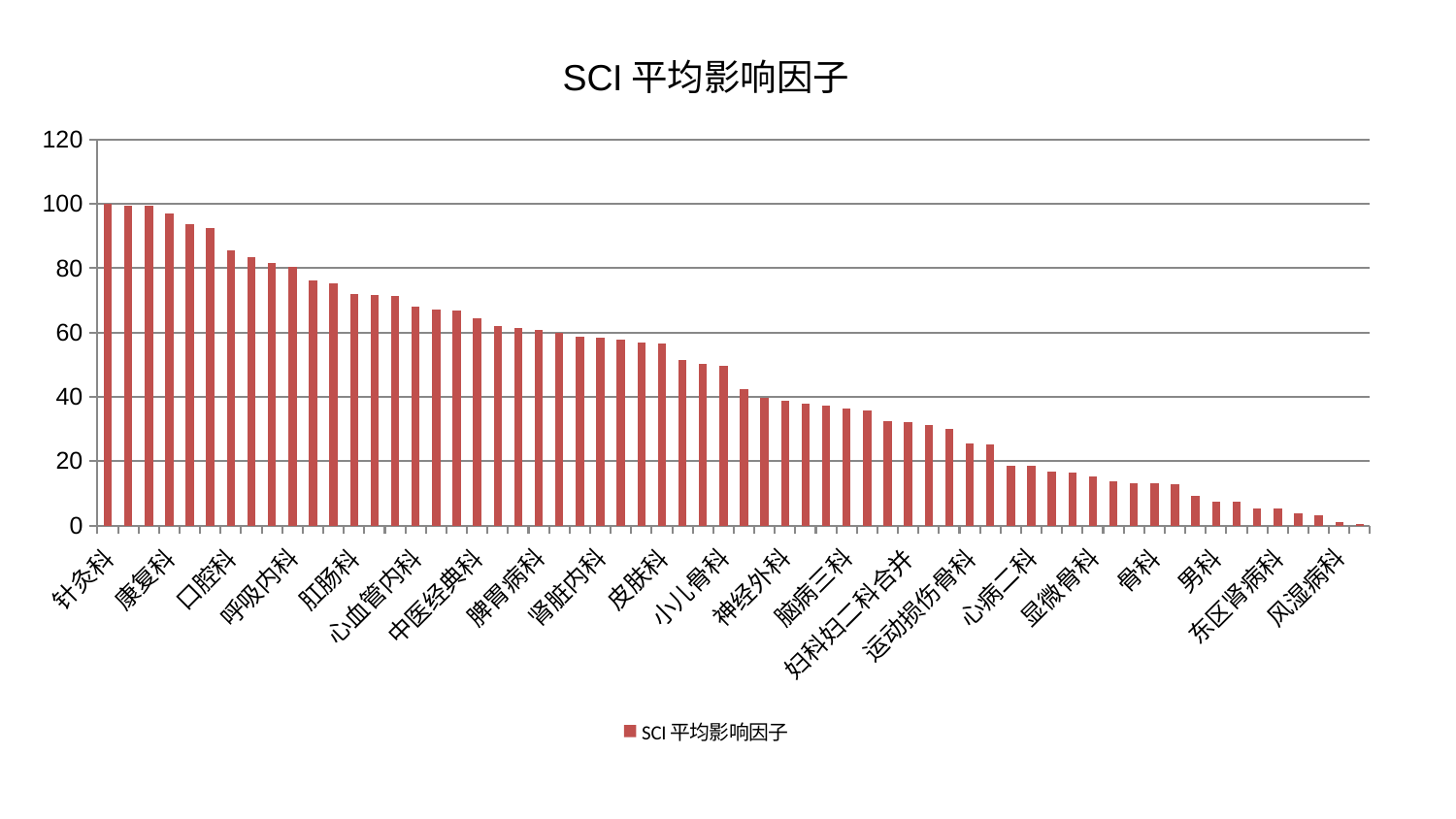

### Chart: SCI平均影响因子

| Category | SCI平均影响因子 |
|---|---|
| 针灸科 | 99.99999999999999 |
| 脑病一科 | 99.5079790673794 |
| 重症医学科 | 99.47394054931712 |
| 康复科 | 96.89002937664391 |
| 美容皮肤科 | 93.7644541574497 |
| 治未病中心 | 92.595239671615 |
| 口腔科 | 85.70139613592171 |
| 眼科 | 83.4886348993747 |
| 身心医学科 | 81.65689320269163 |
| 呼吸内科 | 80.43884610297123 |
| 血液科 | 76.31036253744429 |
| 脊柱骨科 | 75.22498656675575 |
| 肛肠科 | 71.97248532852127 |
| 产科 | 71.58218947797926 |
| 周围血管科 | 71.30324859298112 |
| 心血管内科 | 68.06140943415355 |
| 医院 | 67.06313857372207 |
| 心病一科 | 66.7367271500447 |
| 中医经典科 | 64.49284979934237 |
| 耳鼻喉科 | 62.08627215282555 |
| 肾病科 | 61.38177522507099 |
| 脾胃病科 | 60.70960187305591 |
| 肝病科 | 59.95169096428619 |
| 胸外科 | 58.7973140459592 |
| 肾脏内科 | 58.3235766213905 |
| 心病三科 | 57.93527693565918 |
| 西区重症医学科 | 56.885116769860396 |
| 皮肤科 | 56.605109708185104 |
| 心病四科 | 51.34828288850485 |
| 创伤骨科 | 50.25453717952085 |
| 小儿骨科 | 49.63669256676245 |
| 消化内科 | 42.45208083798518 |
| 内分泌科 | 39.66196676290966 |
| 神经外科 | 38.89934516474775 |
| 老年医学科 | 37.95734315644891 |
| 推拿科 | 37.32083039310055 |
| 脑病三科 | 36.28794673433561 |
| 普通外科 | 35.702128493298616 |
| 脑病二科 | 32.33830225953832 |
| 妇科妇二科合并 | 32.02233971346346 |
| 肝胆外科 | 31.142086295741294 |
| 乳腺甲状腺外科 | 30.016180421875205 |
| 运动损伤骨科 | 25.616707262322002 |
| 肿瘤内科 | 25.095410561143574 |
| 神经内科 | 18.660192265508265 |
| 心病二科 | 18.541937534688163 |
| 妇科 | 16.606450653384258 |
| 综合内科 | 16.47259497531948 |
| 显微骨科 | 15.106289618621556 |
| 东区重症医学科 | 13.782787088223532 |
| 儿科 | 13.015483424414594 |
| 骨科 | 13.003169398684467 |
| 脾胃科消化科合并 | 12.875397679602187 |
| 小儿推拿科 | 9.152390553824187 |
| 男科 | 7.353391928119376 |
| 关节骨科 | 7.277628693171923 |
| 微创骨科 | 5.226527677118882 |
| 东区肾病科 | 5.15150831995975 |
| 妇二科 | 3.6429567791977893 |
| 中医外治中心 | 3.012120071009477 |
| 风湿病科 | 1.0803399392415123 |
| 泌尿外科 | 0.4972444478106046 |
211